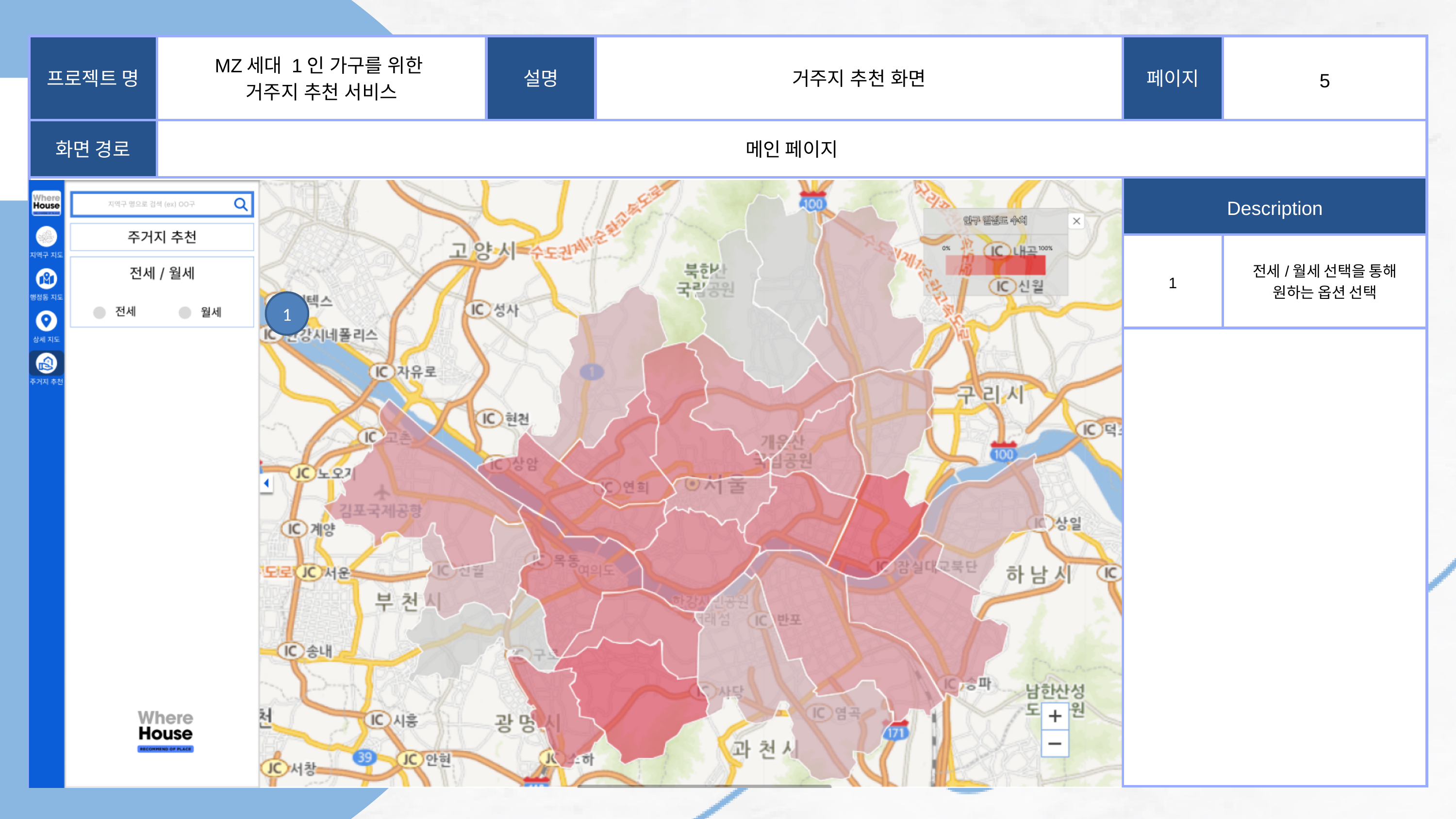

| 프로젝트 명 | MZ세대 1인 가구를 위한 거주지 추천 서비스 | 설명 | 거주지 추천 화면 | 페이지 | 5 |
| --- | --- | --- | --- | --- | --- |
| 화면 경로 | 메인 페이지 | 메인 페이지 | 메인 페이지 | 메인 페이지 | 메인 페이지 |
|  |  |  |  | Description | Description |
|  |  |  |  | 1 | 전세/월세 선택을 통해 원하는 옵션 선택 |
|  |  |  |  |  |  |

Who are we?
1
Shodwe Furniture started as a small furniture workshop in a home garage, in 2001. Our founder, Daniel Gallego, developed this business further into the leading furniture company as it is now, after 15 years of running it. Currently, our company has exported various kinds of furniture.